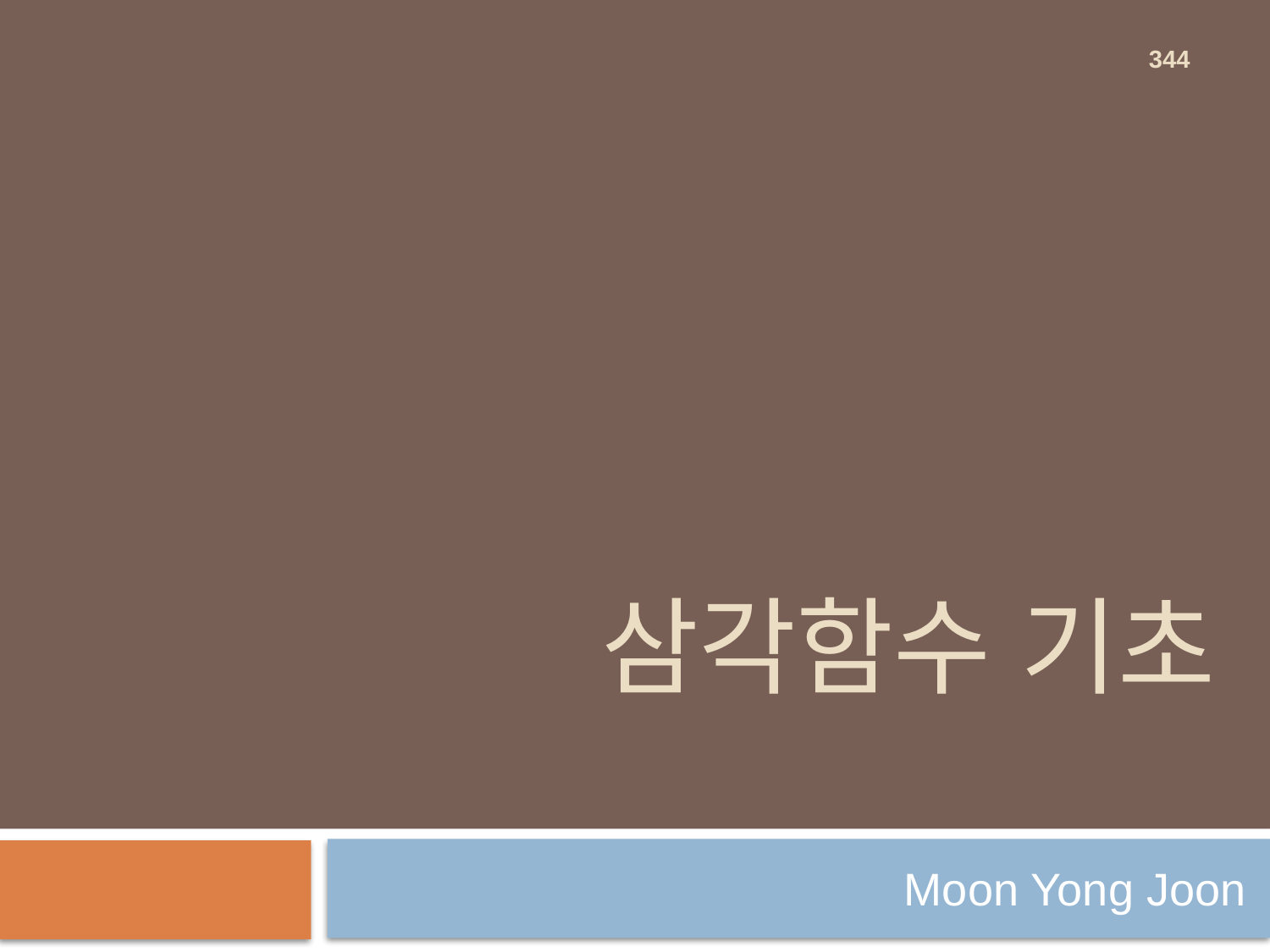

344
# 삼각함수 기초
Moon Yong Joon